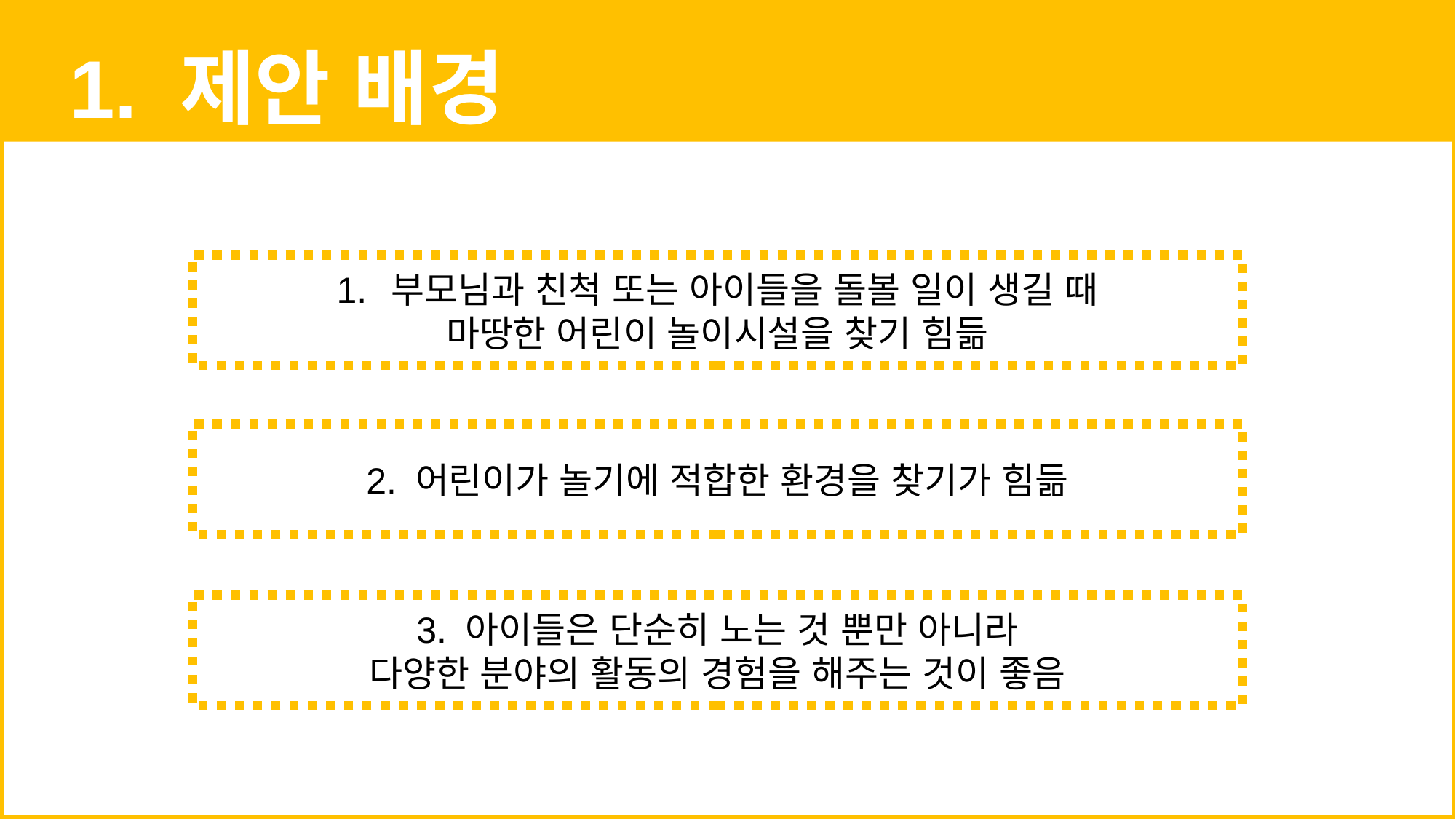

1. 제안 배경
부모님과 친척 또는 아이들을 돌볼 일이 생길 때
마땅한 어린이 놀이시설을 찾기 힘듦
2. 어린이가 놀기에 적합한 환경을 찾기가 힘듦
3. 아이들은 단순히 노는 것 뿐만 아니라
다양한 분야의 활동의 경험을 해주는 것이 좋음